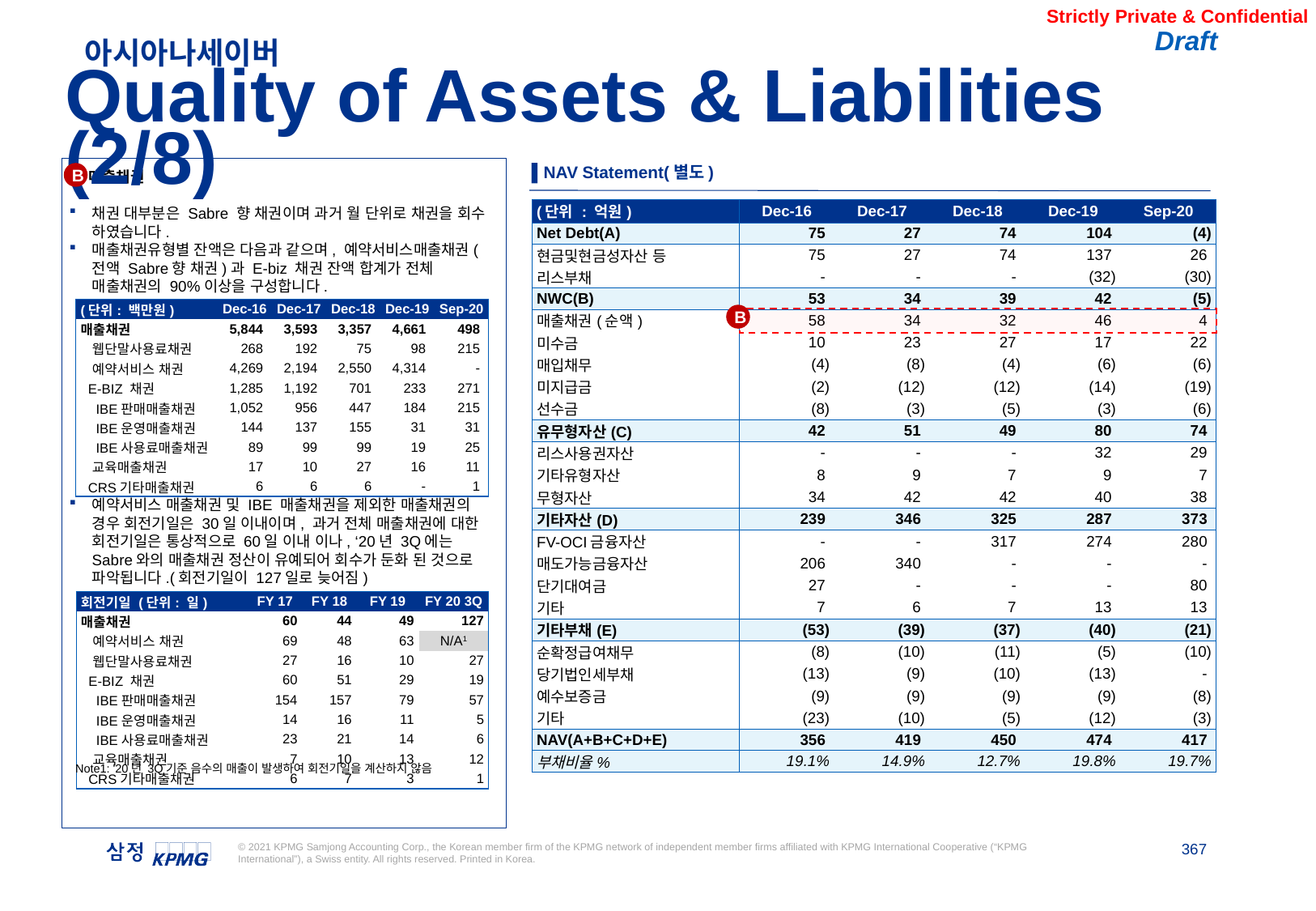

아시아나세이버
Quality of Assets & Liabilities (2/8)
▌NAV Statement(별도)

매출채권

채권 대부분은 Sabre 향 채권이며 과거 월 단위로 채권을 회수 하였습니다.
매출채권유형별 잔액은 다음과 같으며, 예약서비스매출채권(전액 Sabre향 채권)과 E-biz 채권 잔액 합계가 전체 매출채권의 90%이상을 구성합니다.

예약서비스 매출채권 및 IBE 매출채권을 제외한 매출채권의 경우 회전기일은 30일 이내이며, 과거 전체 매출채권에 대한 회전기일은 통상적으로 60일 이내 이나, ‘20년 3Q에는 Sabre와의 매출채권 정산이 유예되어 회수가 둔화 된 것으로 파악됩니다.(회전기일이 127일로 늦어짐)

B
| (단위 : 억원) | Dec-16 | Dec-17 | Dec-18 | Dec-19 | Sep-20 |
| --- | --- | --- | --- | --- | --- |
| Net Debt(A) | 75 | 27 | 74 | 104 | (4) |
| 현금및현금성자산 등 | 75 | 27 | 74 | 137 | 26 |
| 리스부채 | - | - | - | (32) | (30) |
| NWC(B) | 53 | 34 | 39 | 42 | (5) |
| 매출채권(순액) | 58 | 34 | 32 | 46 | 4 |
| 미수금 | 10 | 23 | 27 | 17 | 22 |
| 매입채무 | (4) | (8) | (4) | (6) | (6) |
| 미지급금 | (2) | (12) | (12) | (14) | (19) |
| 선수금 | (8) | (3) | (5) | (3) | (6) |
| 유무형자산(C) | 42 | 51 | 49 | 80 | 74 |
| 리스사용권자산 | - | - | - | 32 | 29 |
| 기타유형자산 | 8 | 9 | 7 | 9 | 7 |
| 무형자산 | 34 | 42 | 42 | 40 | 38 |
| 기타자산(D) | 239 | 346 | 325 | 287 | 373 |
| FV-OCI금융자산 | - | - | 317 | 274 | 280 |
| 매도가능금융자산 | 206 | 340 | - | - | - |
| 단기대여금 | 27 | - | - | - | 80 |
| 기타 | 7 | 6 | 7 | 13 | 13 |
| 기타부채(E) | (53) | (39) | (37) | (40) | (21) |
| 순확정급여채무 | (8) | (10) | (11) | (5) | (10) |
| 당기법인세부채 | (13) | (9) | (10) | (13) | - |
| 예수보증금 | (9) | (9) | (9) | (9) | (8) |
| 기타 | (23) | (10) | (5) | (12) | (3) |
| NAV(A+B+C+D+E) | 356 | 419 | 450 | 474 | 417 |
| 부채비율% | 19.1% | 14.9% | 12.7% | 19.8% | 19.7% |
| (단위: 백만원) | Dec-16 | Dec-17 | Dec-18 | Dec-19 | Sep-20 |
| --- | --- | --- | --- | --- | --- |
| 매출채권 | 5,844 | 3,593 | 3,357 | 4,661 | 498 |
| 웹단말사용료채권 | 268 | 192 | 75 | 98 | 215 |
| 예약서비스 채권 | 4,269 | 2,194 | 2,550 | 4,314 | - |
| E-BIZ 채권 | 1,285 | 1,192 | 701 | 233 | 271 |
| IBE판매매출채권 | 1,052 | 956 | 447 | 184 | 215 |
| IBE운영매출채권 | 144 | 137 | 155 | 31 | 31 |
| IBE사용료매출채권 | 89 | 99 | 99 | 19 | 25 |
| 교육매출채권 | 17 | 10 | 27 | 16 | 11 |
| CRS기타매출채권 | 6 | 6 | 6 | - | 1 |
B

| 회전기일 (단위: 일) | FY 17 | FY 18 | FY 19 | FY 20 3Q |
| --- | --- | --- | --- | --- |
| 매출채권 | 60 | 44 | 49 | 127 |
| 예약서비스 채권 | 69 | 48 | 63 | N/A1 |
| 웹단말사용료채권 | 27 | 16 | 10 | 27 |
| E-BIZ 채권 | 60 | 51 | 29 | 19 |
| IBE판매매출채권 | 154 | 157 | 79 | 57 |
| IBE운영매출채권 | 14 | 16 | 11 | 5 |
| IBE사용료매출채권 | 23 | 21 | 14 | 6 |
| 교육매출채권 | 7 | 10 | 13 | 12 |
| CRS기타매출채권 | 6 | 7 | 3 | 1 |
Note1: '20년 3Q기준 음수의 매출이 발생하여 회전기일을 계산하지 않음